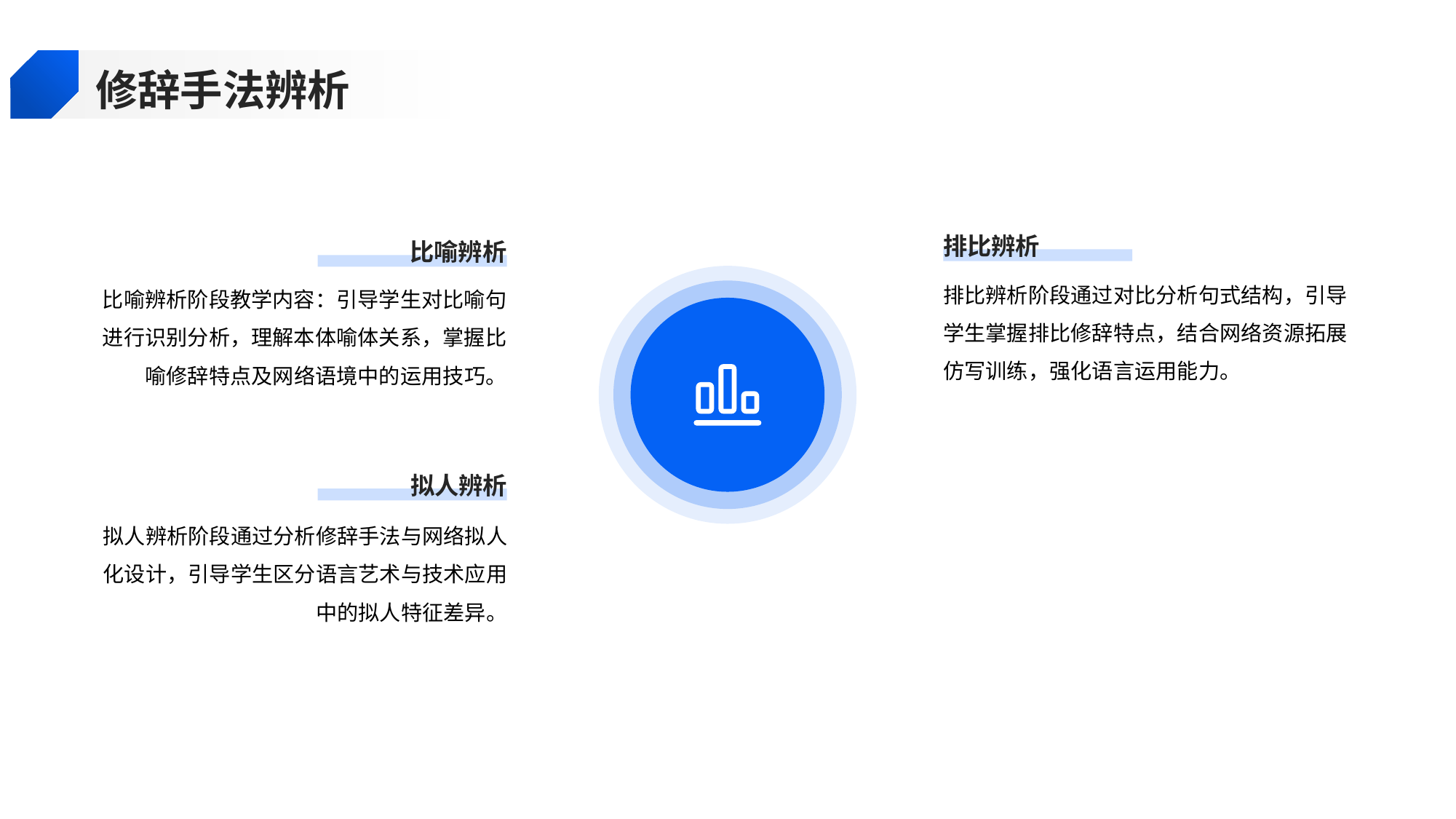

修辞手法辨析
排比辨析
比喻辨析

排比辨析阶段通过对比分析句式结构，引导学生掌握排比修辞特点，结合网络资源拓展仿写训练，强化语言运用能力。
比喻辨析阶段教学内容：引导学生对比喻句进行识别分析，理解本体喻体关系，掌握比喻修辞特点及网络语境中的运用技巧。

拟人辨析

拟人辨析阶段通过分析修辞手法与网络拟人化设计，引导学生区分语言艺术与技术应用中的拟人特征差异。